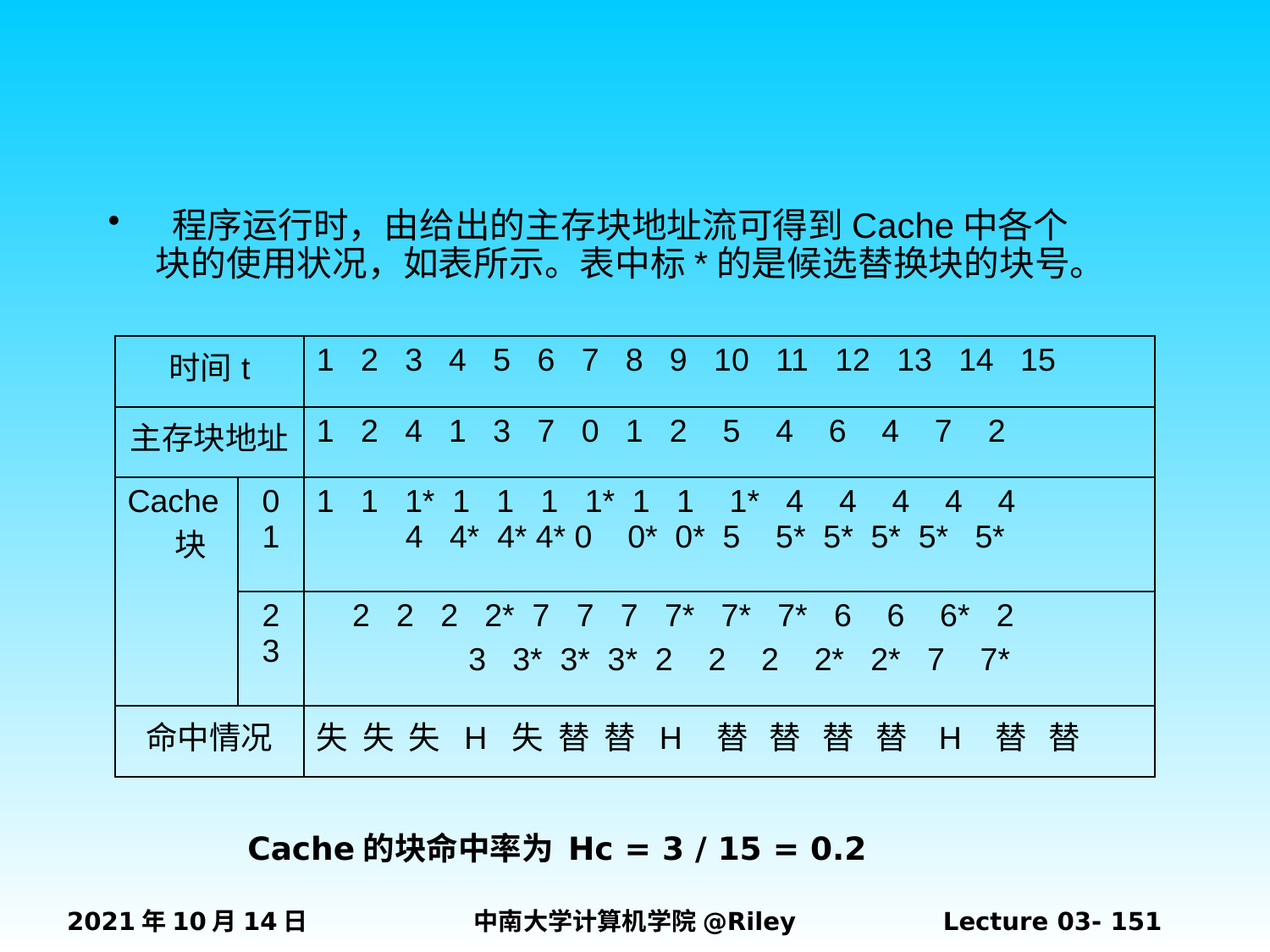

#
 程序运行时，由给出的主存块地址流可得到Cache中各个块的使用状况，如表所示。表中标*的是候选替换块的块号。
| 时间t |  | 1 2 3 4 5 6 7 8 9 10 11 12 13 14 15 |
| --- | --- | --- |
| 主存块地址 |  | 1 2 4 1 3 7 0 1 2 5 4 6 4 7 2 |
| Cache块 | 0 1 | 1 1 1\* 1 1 1 1\* 1 1 1\* 4 4 4 4 4 4 4\* 4\* 4\* 0 0\* 0\* 5 5\* 5\* 5\* 5\* 5\* |
|  | 2 3 | 2 2 2 2\* 7 7 7 7\* 7\* 7\* 6 6 6\* 2 　　 3 3\* 3\* 3\* 2 2 2 2\* 2\* 7 7\* |
| 命中情况 |  | 失 失 失 H 失 替 替 H 替 替 替 替 H 替 替 |
Cache的块命中率为 Hc = 3 / 15 = 0.2
2021年10月14日
中南大学计算机学院@Riley
Lecture 03- 151